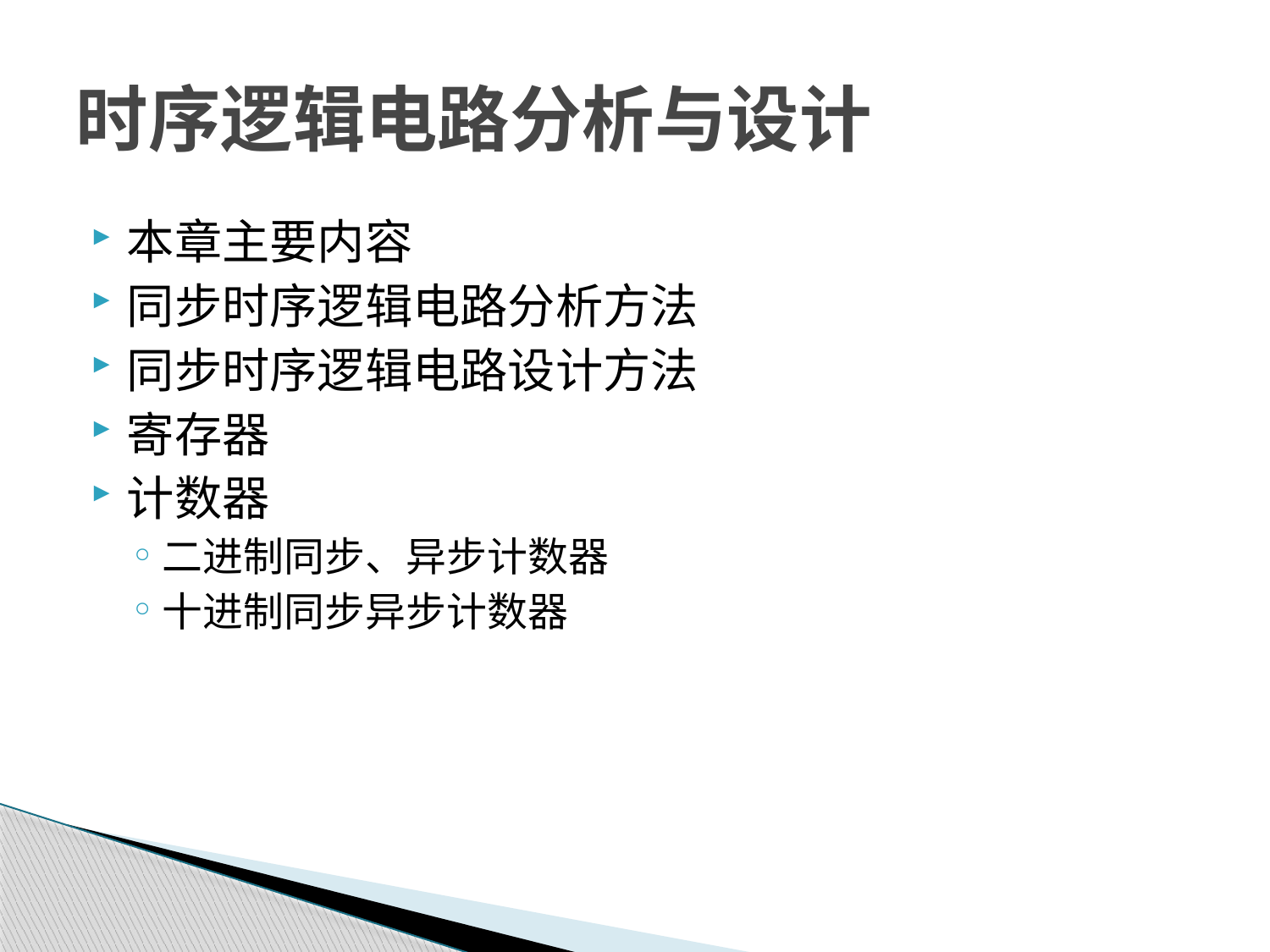

# 时序逻辑电路分析与设计
本章主要内容
同步时序逻辑电路分析方法
同步时序逻辑电路设计方法
寄存器
计数器
二进制同步、异步计数器
十进制同步异步计数器